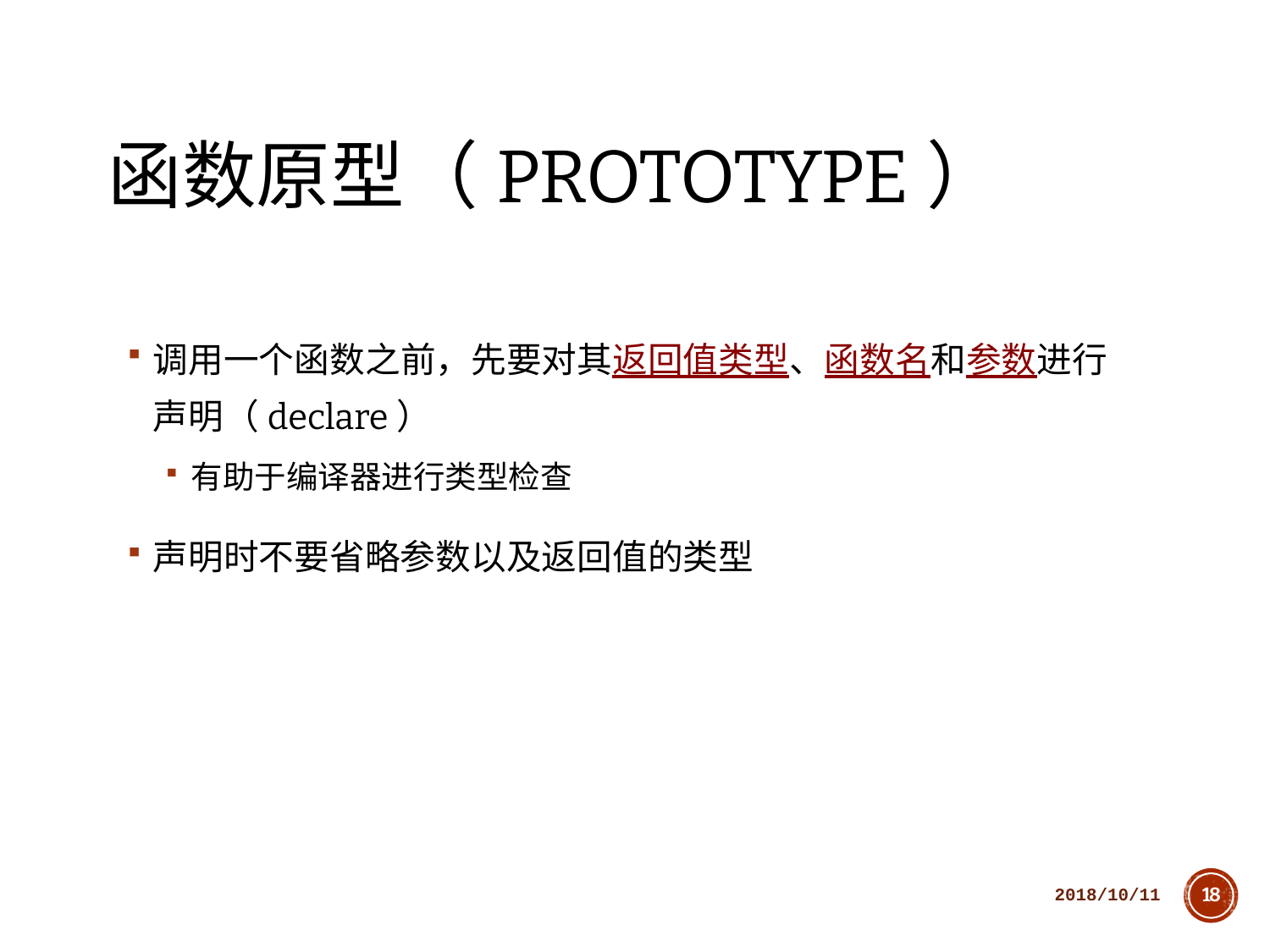

# 函数原型（prototype）
调用一个函数之前，先要对其返回值类型、函数名和参数进行声明（declare）
有助于编译器进行类型检查
声明时不要省略参数以及返回值的类型
2018/10/11
18